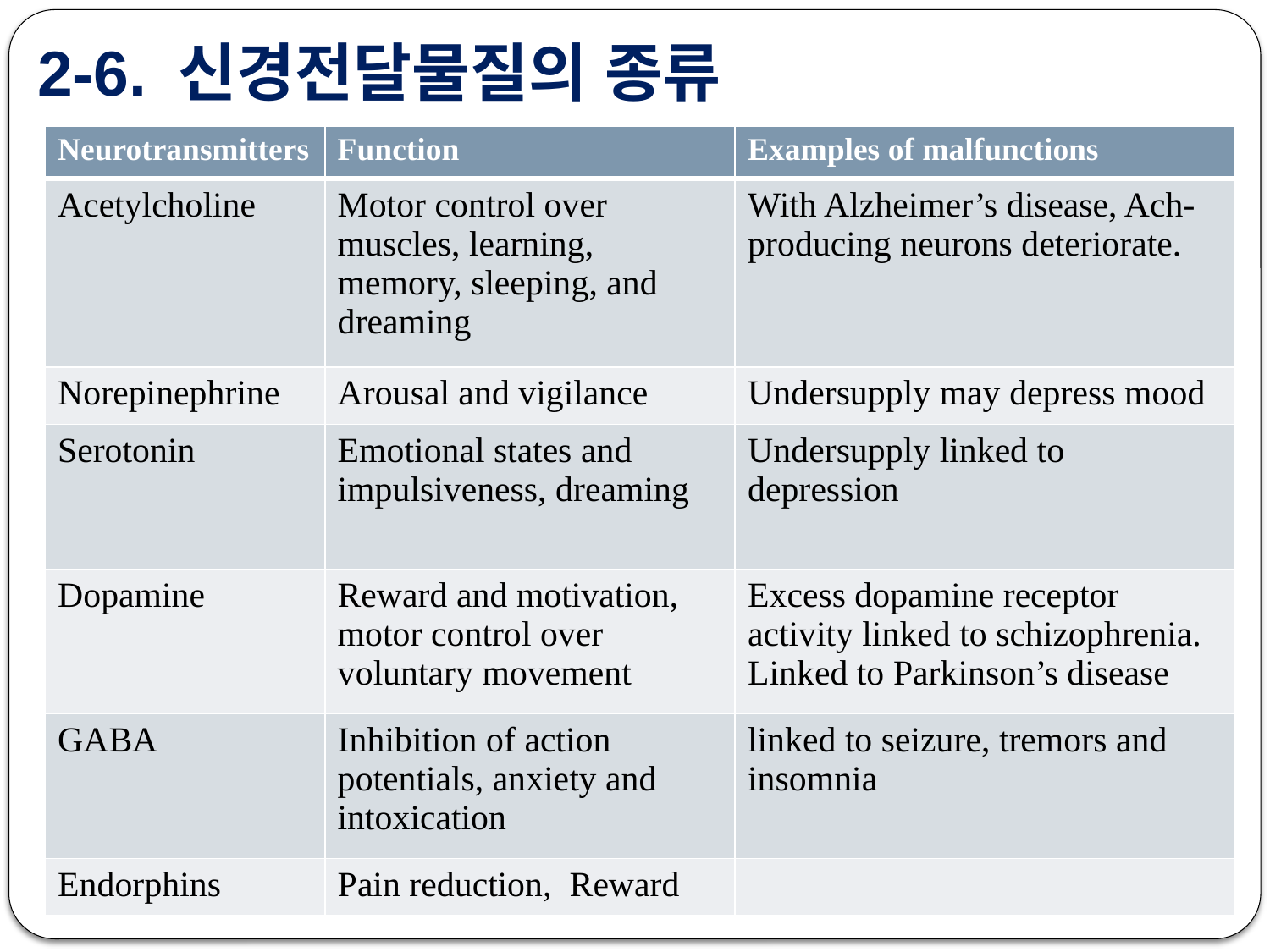

# 2-6. 신경전달물질의 종류
| Neurotransmitters | Function | Examples of malfunctions |
| --- | --- | --- |
| Acetylcholine | Motor control over muscles, learning, memory, sleeping, and dreaming | With Alzheimer’s disease, Ach-producing neurons deteriorate. |
| Norepinephrine | Arousal and vigilance | Undersupply may depress mood |
| Serotonin | Emotional states and impulsiveness, dreaming | Undersupply linked to depression |
| Dopamine | Reward and motivation, motor control over voluntary movement | Excess dopamine receptor activity linked to schizophrenia. Linked to Parkinson’s disease |
| GABA | Inhibition of action potentials, anxiety and intoxication | linked to seizure, tremors and insomnia |
| Endorphins | Pain reduction, Reward |  |